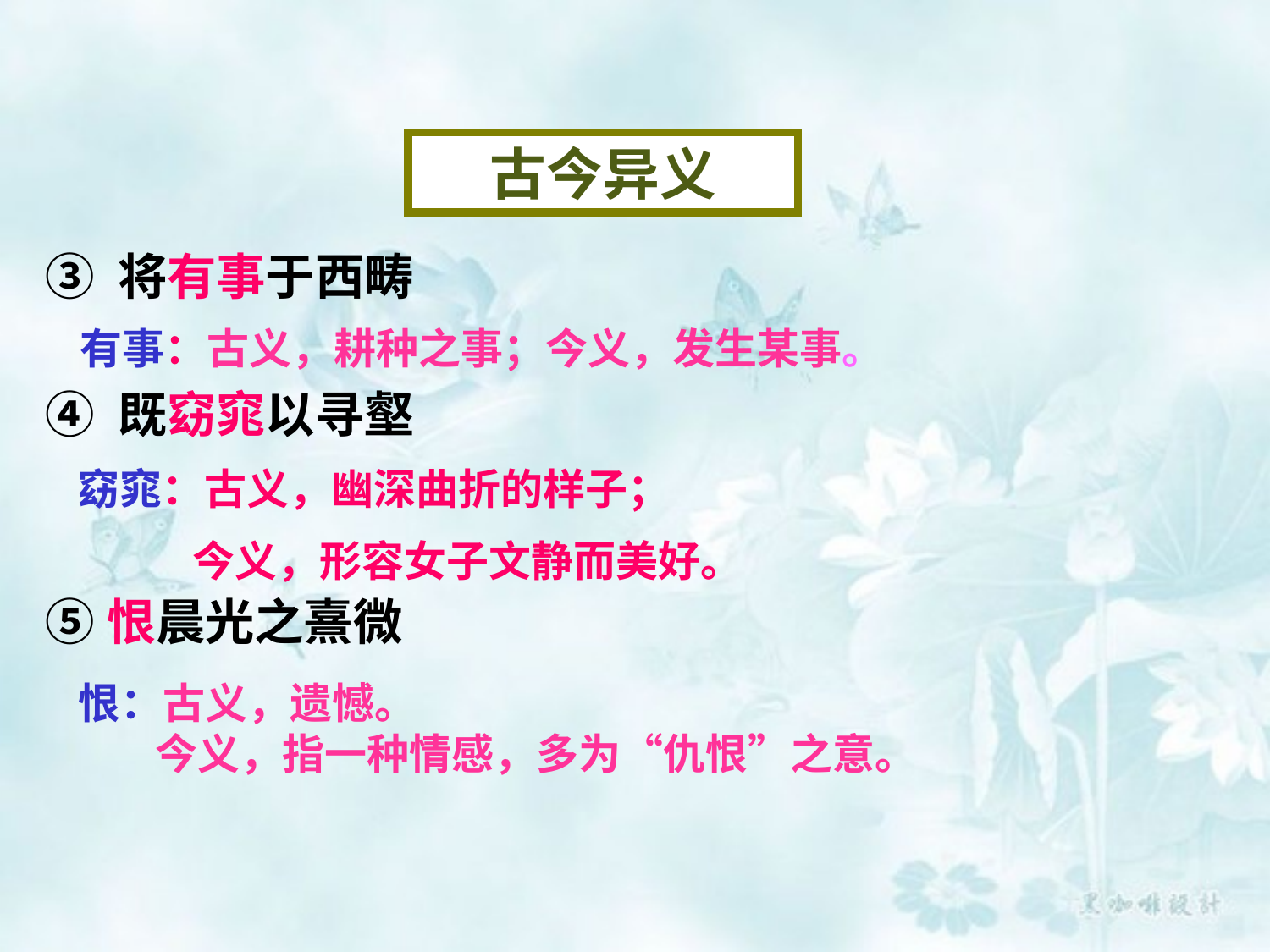

古今异义
③ 将有事于西畴

④ 既窈窕以寻壑

⑤恨晨光之熹微
有事：古义，耕种之事；今义，发生某事。
窈窕：古义，幽深曲折的样子；
           今义，形容女子文静而美好。
恨：古义，遗憾。
       今义，指一种情感，多为“仇恨”之意。